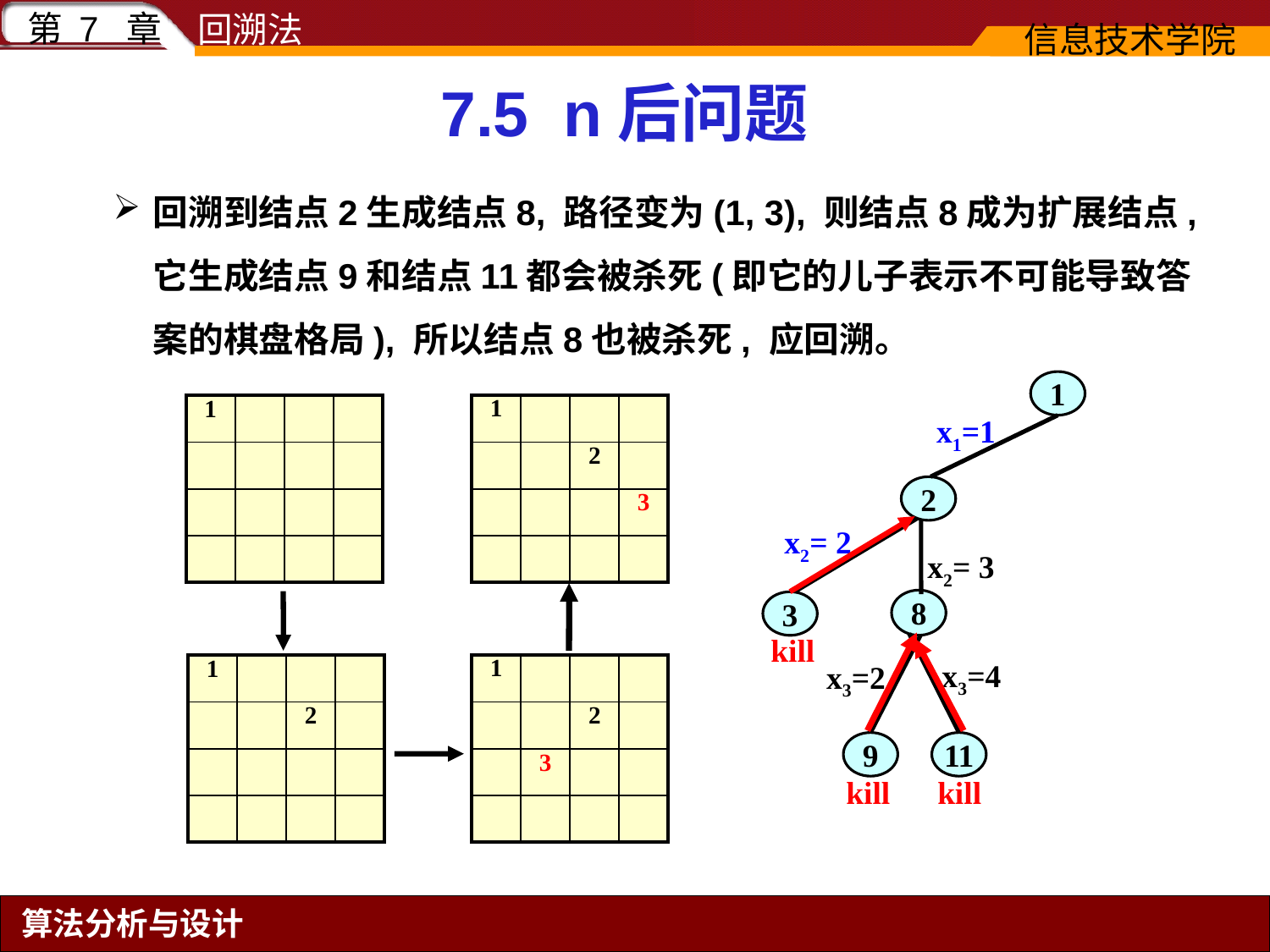

7.5  n后问题
回溯到结点2生成结点8, 路径变为(1, 3), 则结点8成为扩展结点, 它生成结点9和结点11都会被杀死(即它的儿子表示不可能导致答案的棋盘格局), 所以结点8也被杀死, 应回溯。
1
x1=1

2

x2= 2
3
kill
| 1 |  |  |  |
| --- | --- | --- | --- |
|  |  | 2 |  |
|  |  |  | 3 |
|  |  |  |  |
| 1 |  |  |  |
| --- | --- | --- | --- |
|  |  |  |  |
|  |  |  |  |
|  |  |  |  |

x2= 3
8

x3=4
11

x3=2
9

| 1 |  |  |  |
| --- | --- | --- | --- |
|  |  | 2 |  |
|  | 3 |  |  |
|  |  |  |  |
| 1 |  |  |  |
| --- | --- | --- | --- |
|  |  | 2 |  |
|  |  |  |  |
|  |  |  |  |

kill
kill